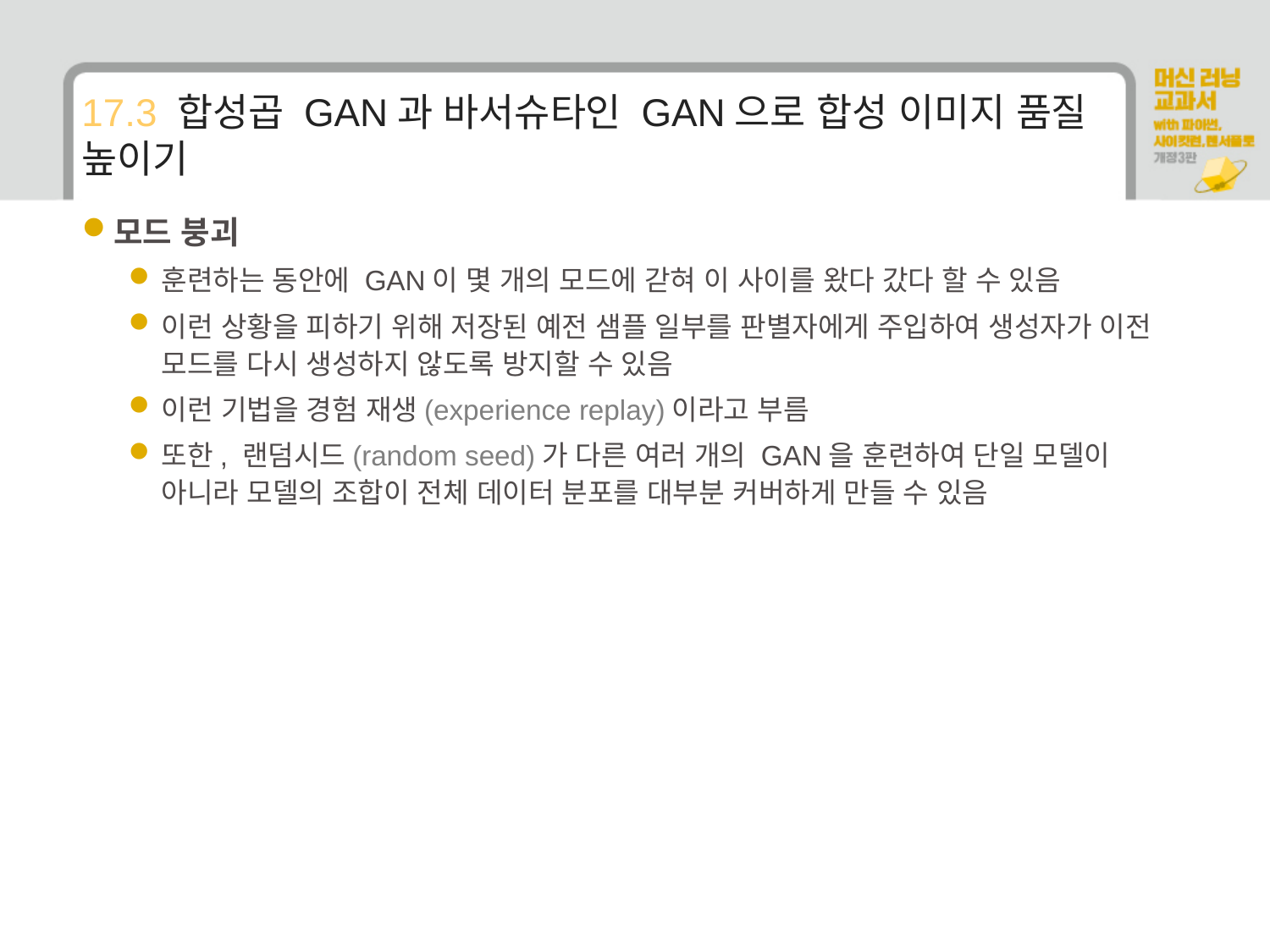

# 17.3 합성곱 GAN과 바서슈타인 GAN으로 합성 이미지 품질 높이기
모드 붕괴
훈련하는 동안에 GAN이 몇 개의 모드에 갇혀 이 사이를 왔다 갔다 할 수 있음
이런 상황을 피하기 위해 저장된 예전 샘플 일부를 판별자에게 주입하여 생성자가 이전 모드를 다시 생성하지 않도록 방지할 수 있음
이런 기법을 경험 재생(experience replay)이라고 부름
또한, 랜덤시드(random seed)가 다른 여러 개의 GAN을 훈련하여 단일 모델이 아니라 모델의 조합이 전체 데이터 분포를 대부분 커버하게 만들 수 있음